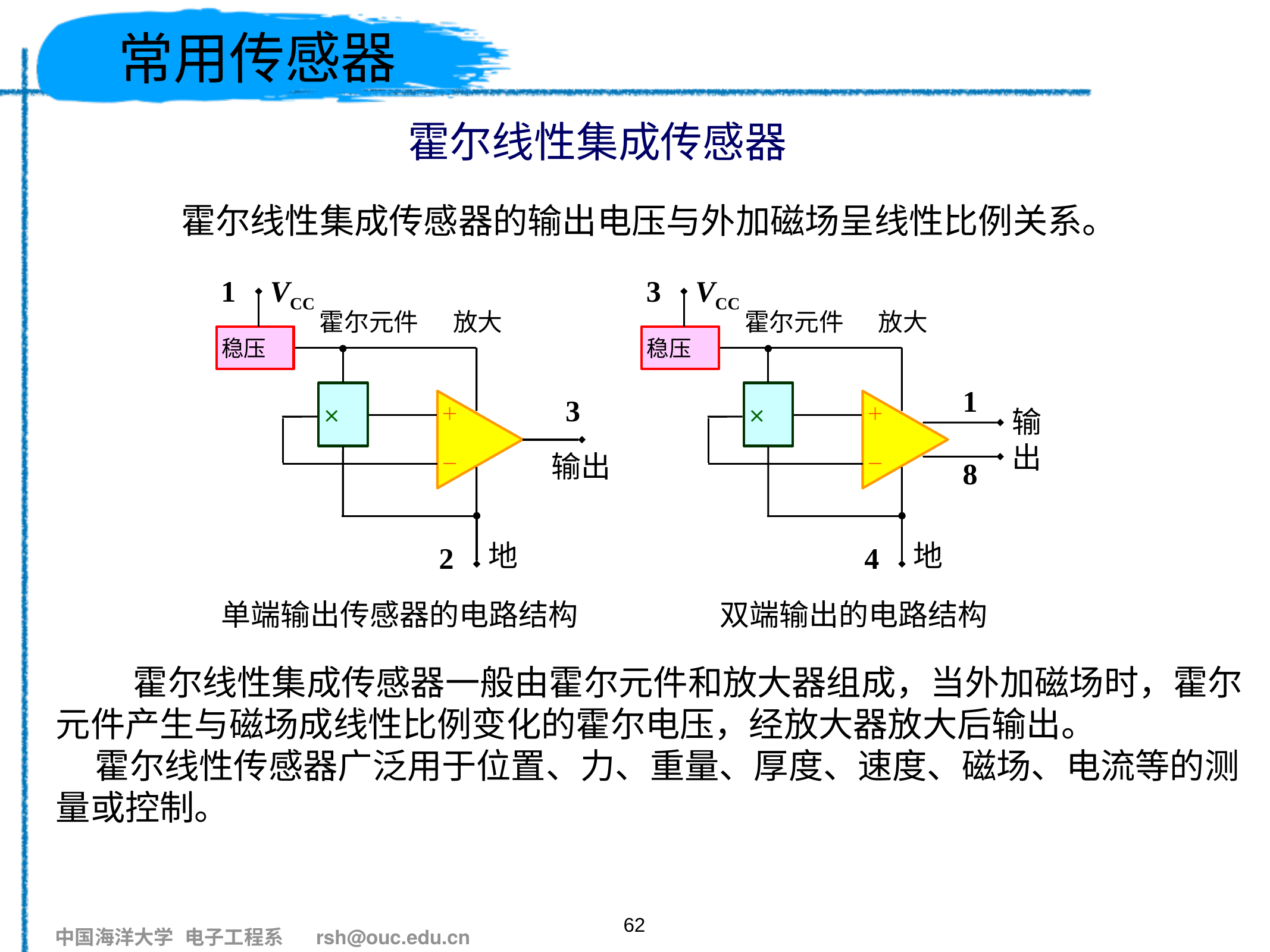

# 常用传感器
霍尔线性集成传感器
        霍尔线性集成传感器的输出电压与外加磁场呈线性比例关系。
1
VCC

霍尔元件
放大

稳压

×
3

＋

输出

－

地
2
3
VCC

霍尔元件
放大

稳压

1

×

输出
＋

8
－

地
4
单端输出传感器的电路结构
双端输出的电路结构
        霍尔线性集成传感器一般由霍尔元件和放大器组成，当外加磁场时，霍尔元件产生与磁场成线性比例变化的霍尔电压，经放大器放大后输出。
    霍尔线性传感器广泛用于位置、力、重量、厚度、速度、磁场、电流等的测量或控制。
62